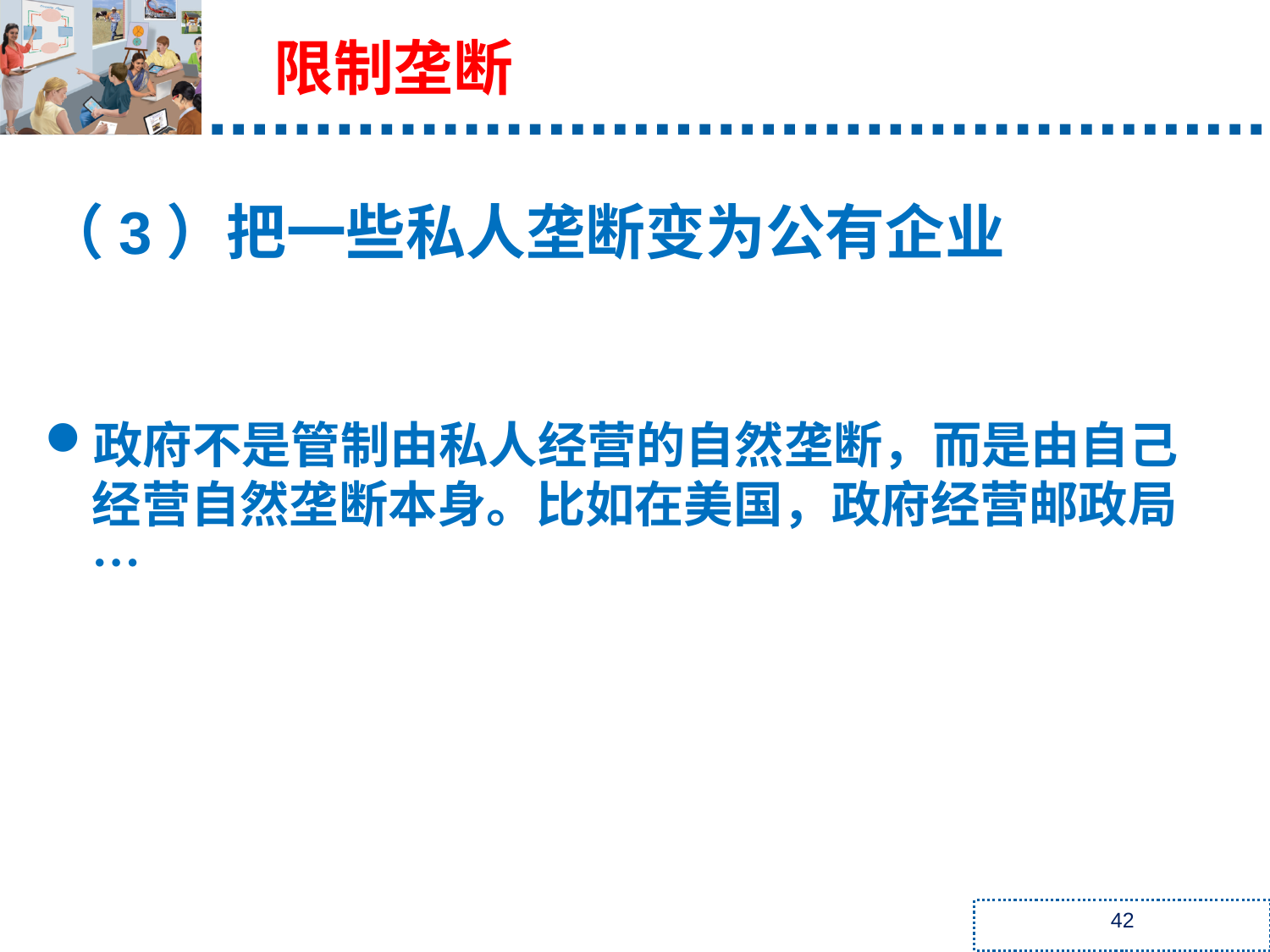

限制垄断
（3）把一些私人垄断变为公有企业

政府不是管制由私人经营的自然垄断，而是由自己经营自然垄断本身。比如在美国，政府经营邮政局…

42